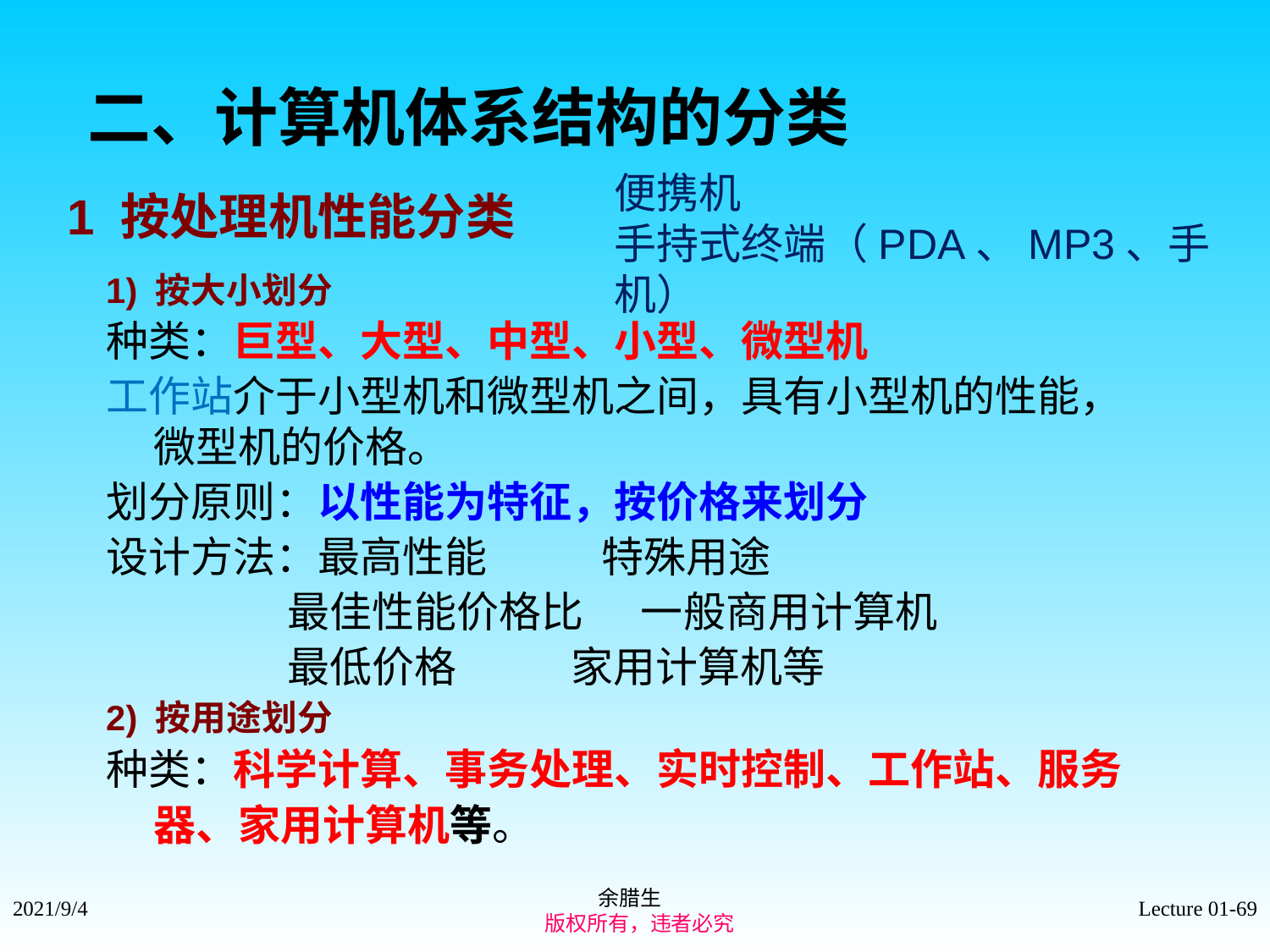

# 二、计算机体系结构的分类
便携机
手持式终端（PDA、MP3、手机）
1 按处理机性能分类
1) 按大小划分
种类：巨型、大型、中型、小型、微型机
工作站介于小型机和微型机之间，具有小型机的性能，微型机的价格。
划分原则：以性能为特征，按价格来划分
设计方法：最高性能            特殊用途
                  最佳性能价格比      一般商用计算机
                  最低价格            家用计算机等
2) 按用途划分
种类：科学计算、事务处理、实时控制、工作站、服务器、家用计算机等。
余腊生
 版权所有，违者必究
2021/9/4
Lecture 01-69